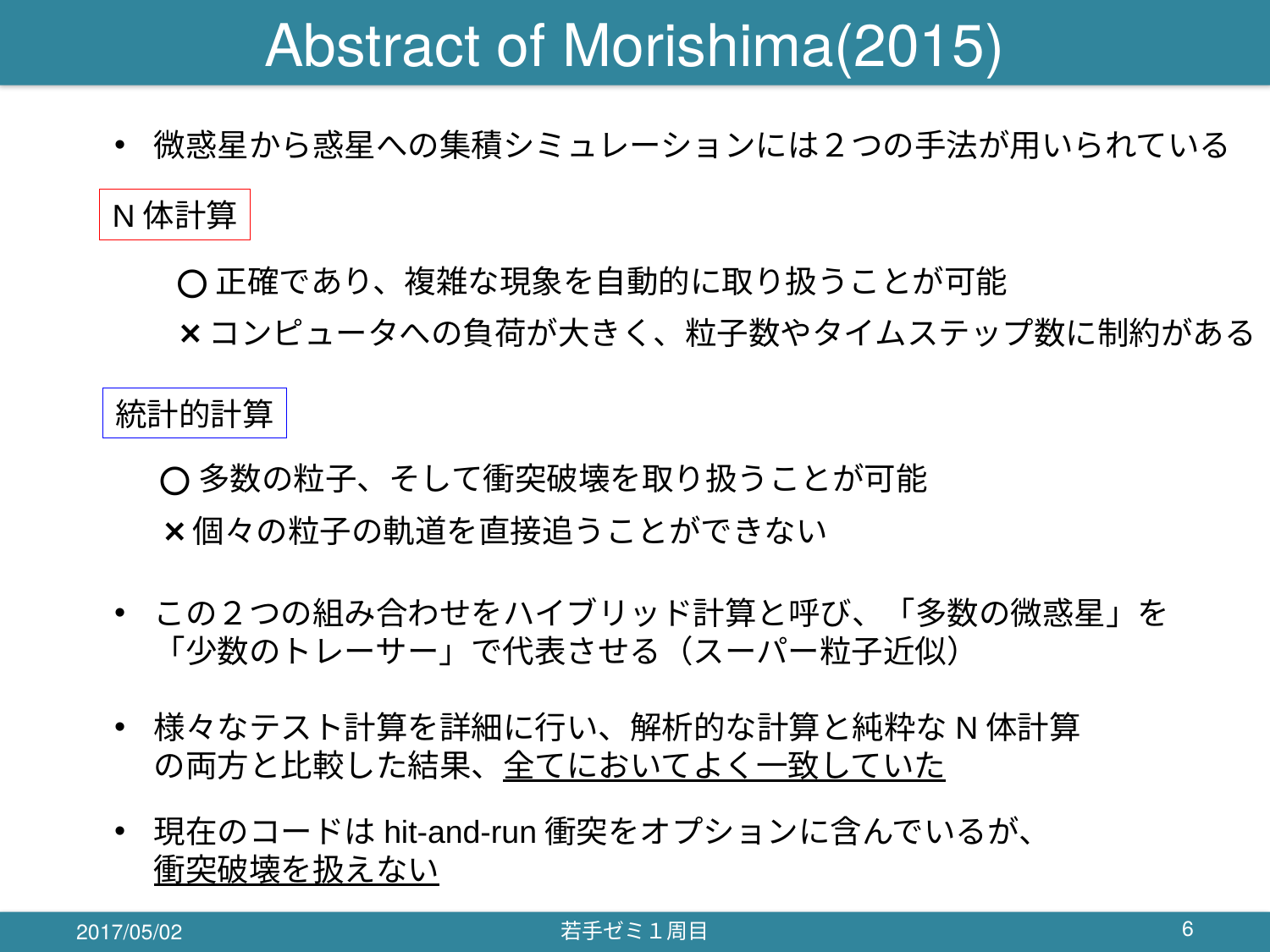

# Abstract of Morishima(2015)
微惑星から惑星への集積シミュレーションには２つの手法が用いられている
N体計算
⭕正確であり、複雑な現象を自動的に取り扱うことが可能
❌コンピュータへの負荷が大きく、粒子数やタイムステップ数に制約がある
統計的計算
⭕多数の粒子、そして衝突破壊を取り扱うことが可能
❌個々の粒子の軌道を直接追うことができない
この２つの組み合わせをハイブリッド計算と呼び、「多数の微惑星」を「少数のトレーサー」で代表させる（スーパー粒子近似）
様々なテスト計算を詳細に行い、解析的な計算と純粋なN体計算の両方と比較した結果、全てにおいてよく一致していた
現在のコードはhit-and-run衝突をオプションに含んでいるが、衝突破壊を扱えない
2017/05/02
若手ゼミ１周目
6